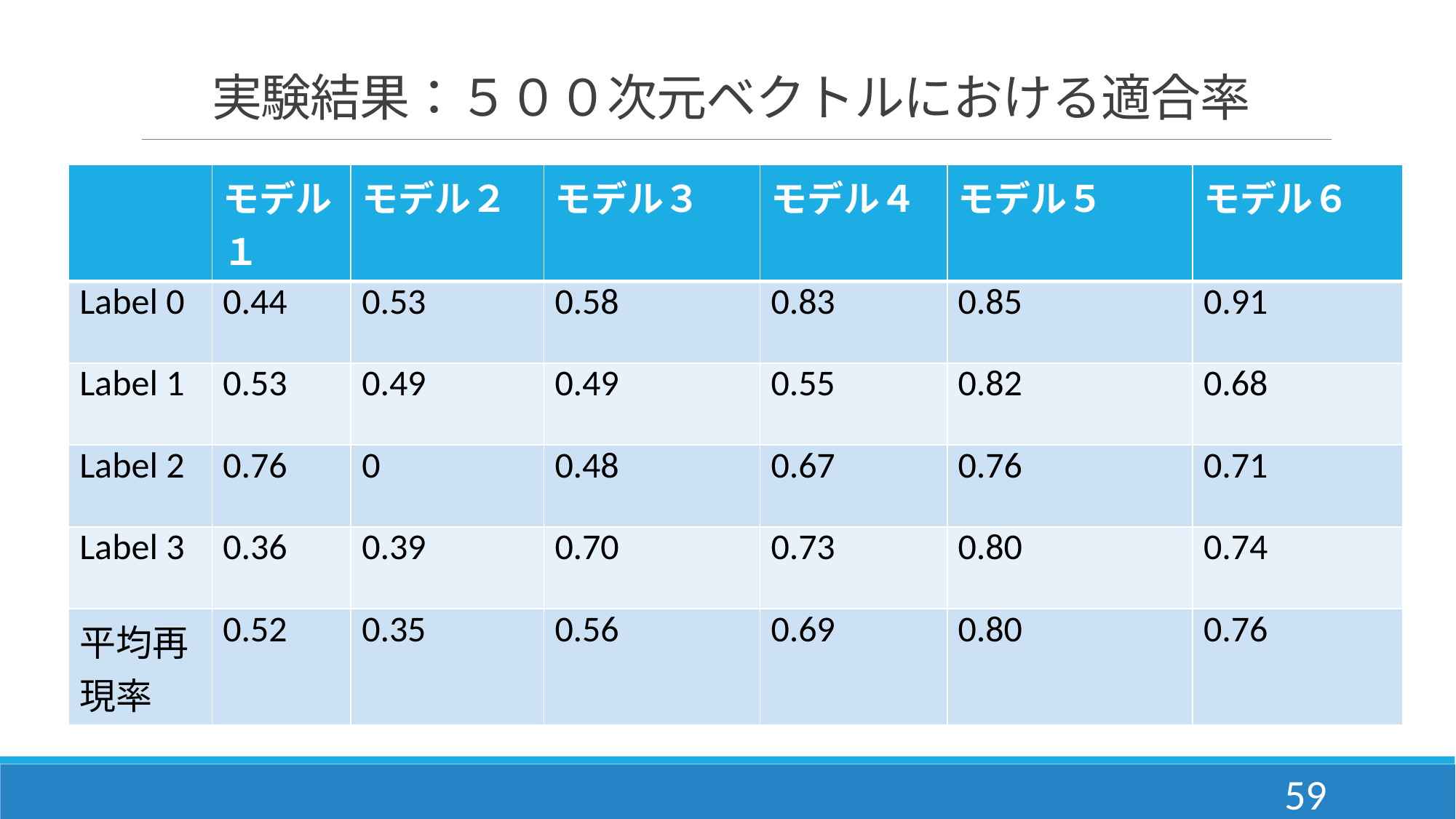

# 実験結果：５００次元ベクトルにおける適合率
|  | モデル１ | モデル２ | モデル３ | モデル４ | モデル５ | モデル６ |
| --- | --- | --- | --- | --- | --- | --- |
| Label 0 | 0.44 | 0.53 | 0.58 | 0.83 | 0.85 | 0.91 |
| Label 1 | 0.53 | 0.49 | 0.49 | 0.55 | 0.82 | 0.68 |
| Label 2 | 0.76 | 0 | 0.48 | 0.67 | 0.76 | 0.71 |
| Label 3 | 0.36 | 0.39 | 0.70 | 0.73 | 0.80 | 0.74 |
| 平均再現率 | 0.52 | 0.35 | 0.56 | 0.69 | 0.80 | 0.76 |
59